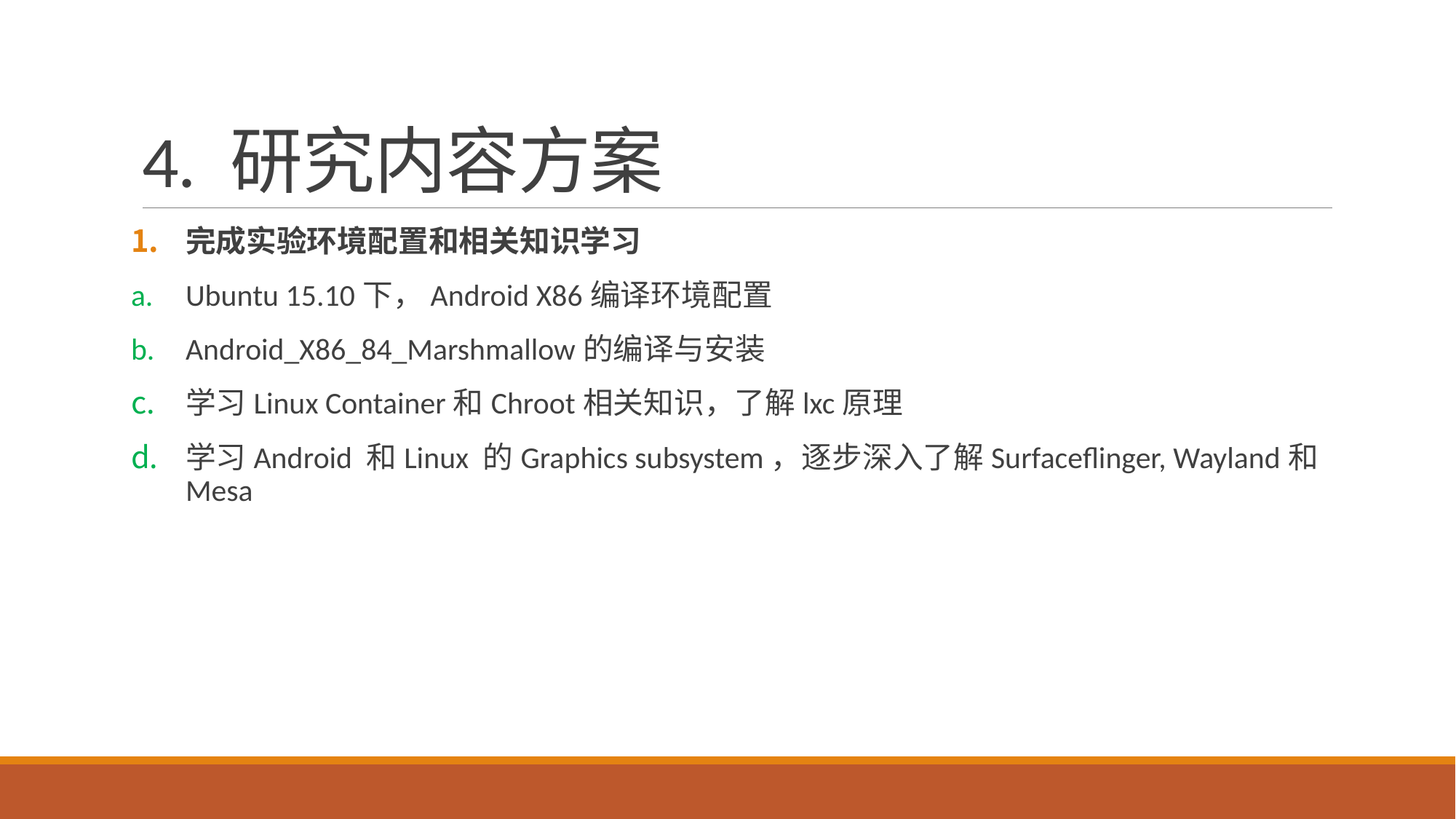

# 4. 研究内容方案
完成实验环境配置和相关知识学习
Ubuntu 15.10下，Android X86编译环境配置
Android_X86_84_Marshmallow的编译与安装
学习Linux Container和Chroot相关知识，了解lxc原理
学习Android 和Linux 的Graphics subsystem，逐步深入了解Surfaceflinger, Wayland和Mesa